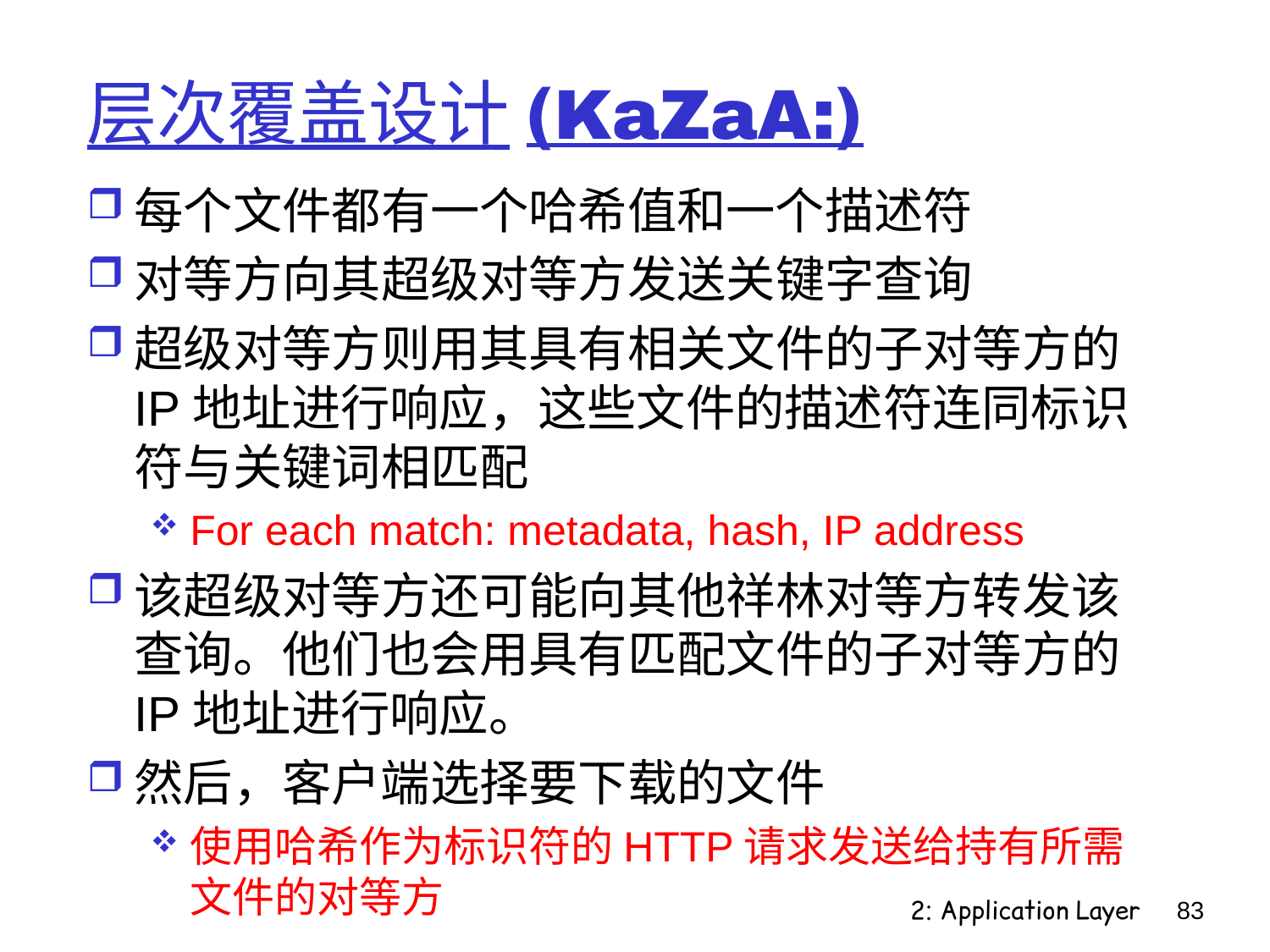

# 层次覆盖设计(KaZaA:)
每个文件都有一个哈希值和一个描述符
对等方向其超级对等方发送关键字查询
超级对等方则用其具有相关文件的子对等方的IP地址进行响应，这些文件的描述符连同标识符与关键词相匹配
For each match: metadata, hash, IP address
该超级对等方还可能向其他祥林对等方转发该查询。他们也会用具有匹配文件的子对等方的IP地址进行响应。
然后，客户端选择要下载的文件
使用哈希作为标识符的HTTP请求发送给持有所需文件的对等方

2: Application Layer
83